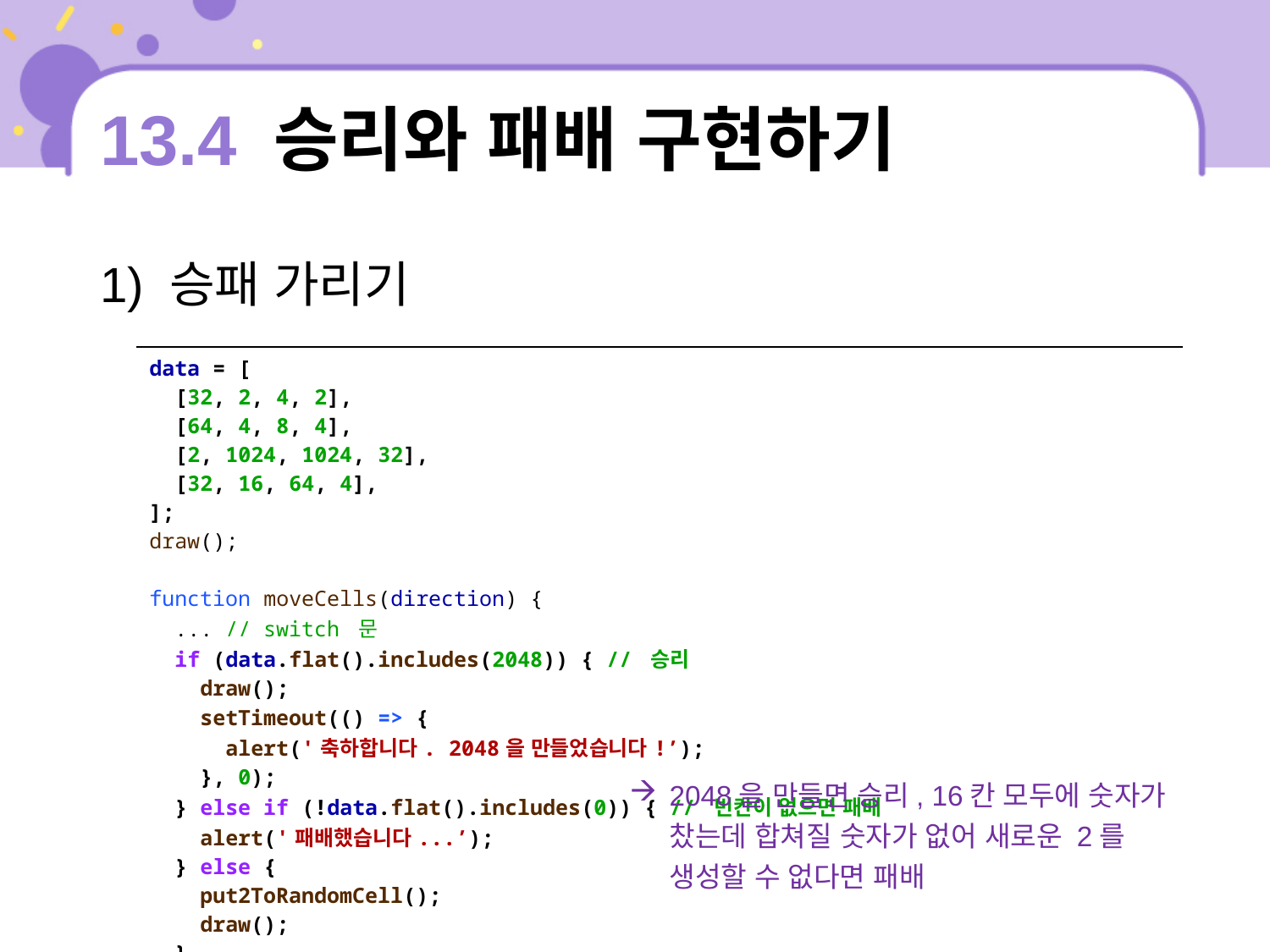

# 13.4 승리와 패배 구현하기
1) 승패 가리기

| data = [ [32, 2, 4, 2], [64, 4, 8, 4], [2, 1024, 1024, 32], [32, 16, 64, 4], ]; draw(); function moveCells(direction) { ... // switch 문 if (data.flat().includes(2048)) { // 승리 draw(); setTimeout(() => { alert('축하합니다. 2048을 만들었습니다!’); }, 0); } else if (!data.flat().includes(0)) { // 빈칸이 없으면 패배 alert('패배했습니다...’); } else { put2ToRandomCell(); draw(); } } |
| --- |
2048을 만들면 승리, 16칸 모두에 숫자가 찼는데 합쳐질 숫자가 없어 새로운 2를 생성할 수 없다면 패배